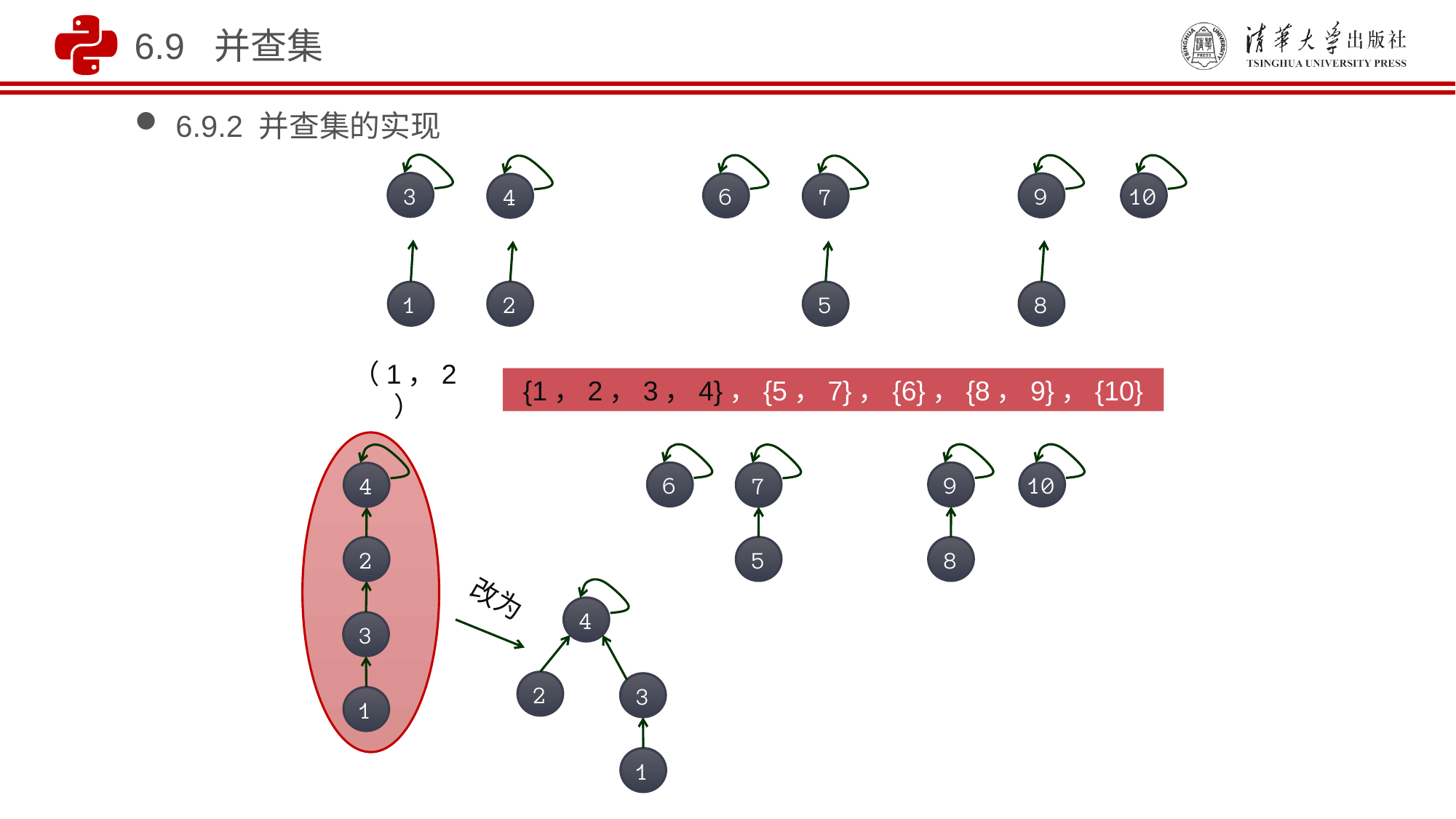

6.9  并查集
6.9.2 并查集的实现

3

6

9

10

4

7
1
2
5
8
（1，2）
{1，2，3，4}，{5，7}，{6}，{8，9}，{10}

6

9

10

7
5
8

4
2
3
1

改为

4
2
3
1